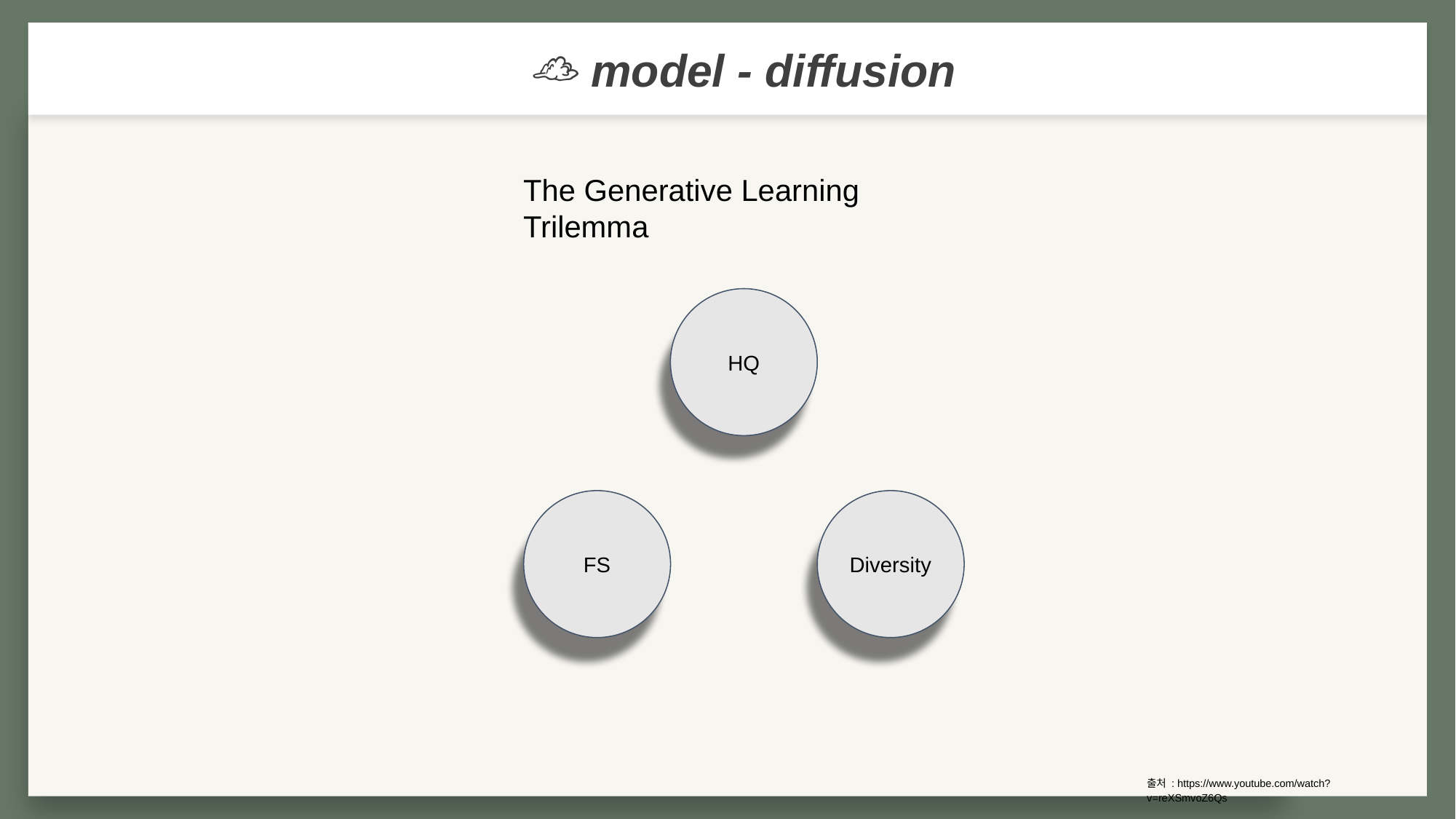

☁︎ model - diffusion
The Generative Learning Trilemma
HQ
FS
Diversity

출처 : https://www.youtube.com/watch?v=reXSmvoZ6Qs